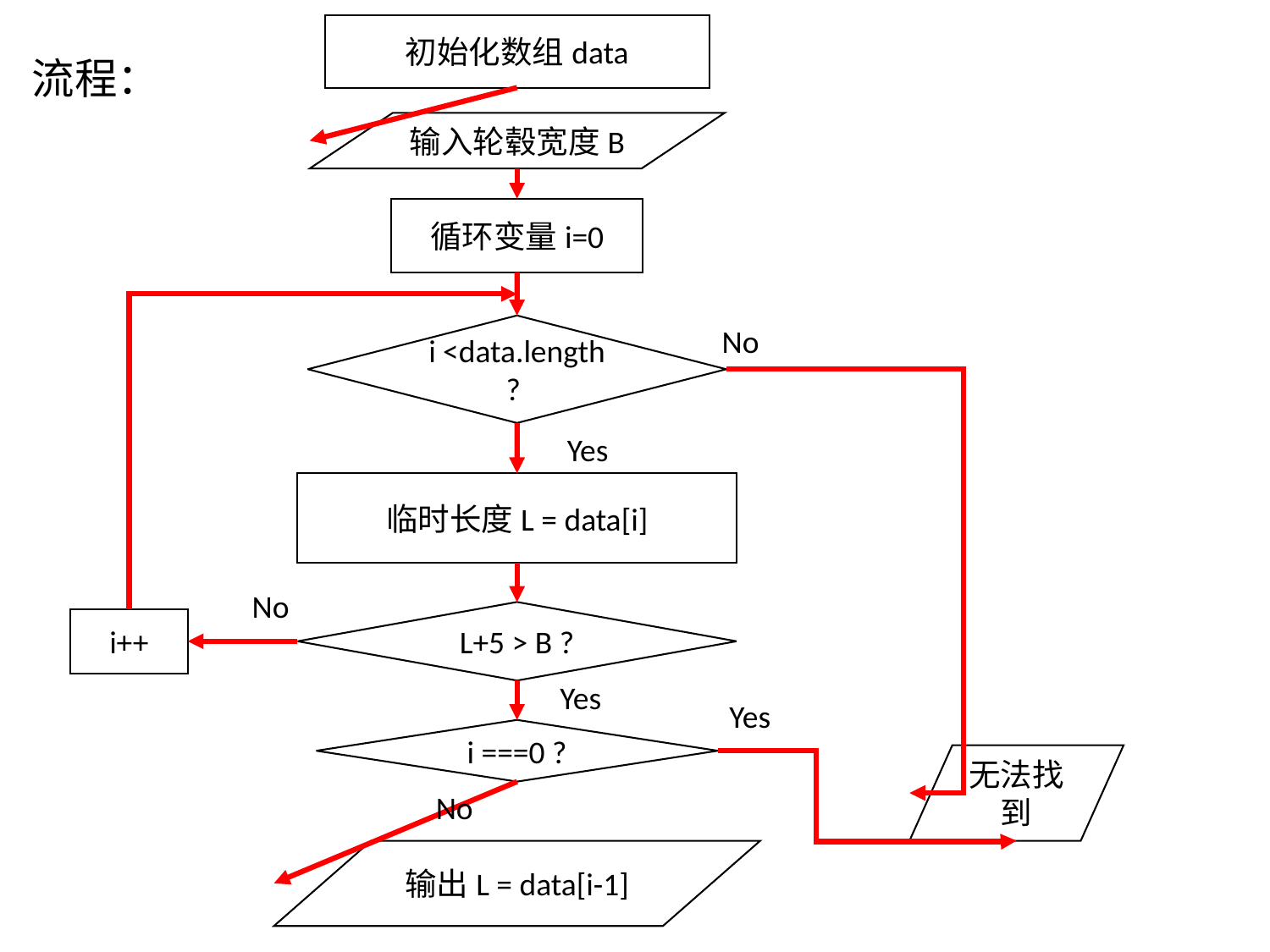

初始化数组data
# 流程：
输入轮毂宽度B
循环变量i=0
i <data.length
?
No
Yes
临时长度L = data[i]
No
L+5 > B ?
i++
Yes
Yes
i ===0 ?
无法找到
No
输出L = data[i-1]